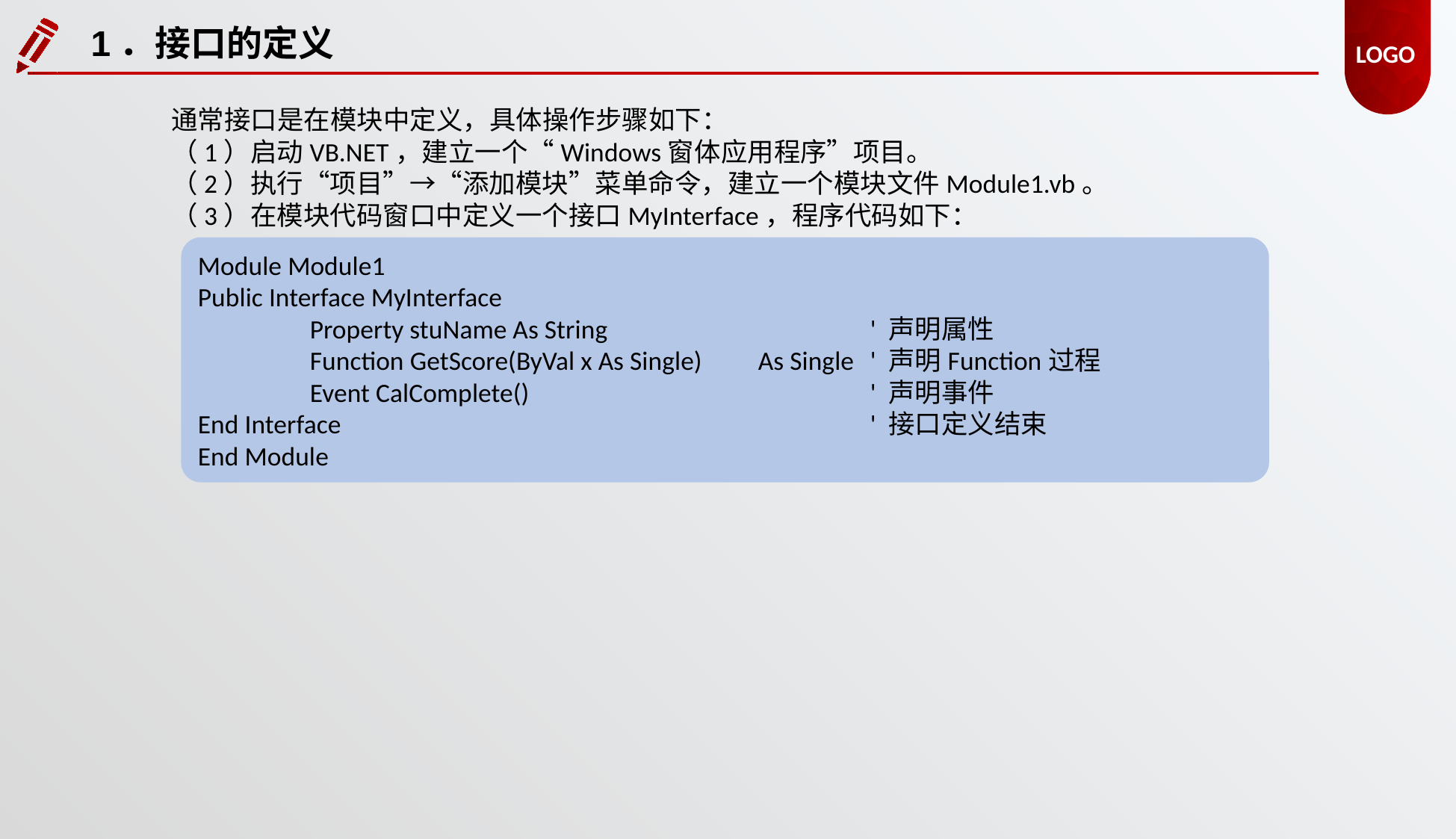

1．接口的定义
通常接口是在模块中定义，具体操作步骤如下：
（1）启动VB.NET，建立一个“Windows窗体应用程序”项目。
（2）执行“项目”→“添加模块”菜单命令，建立一个模块文件Module1.vb。
（3）在模块代码窗口中定义一个接口MyInterface，程序代码如下：
Module Module1
Public Interface MyInterface
	Property stuName As String	 		' 声明属性
   	Function GetScore(ByVal x As Single)	As Single	' 声明Function过程
   	Event CalComplete()				' 声明事件
End Interface   					' 接口定义结束
End Module